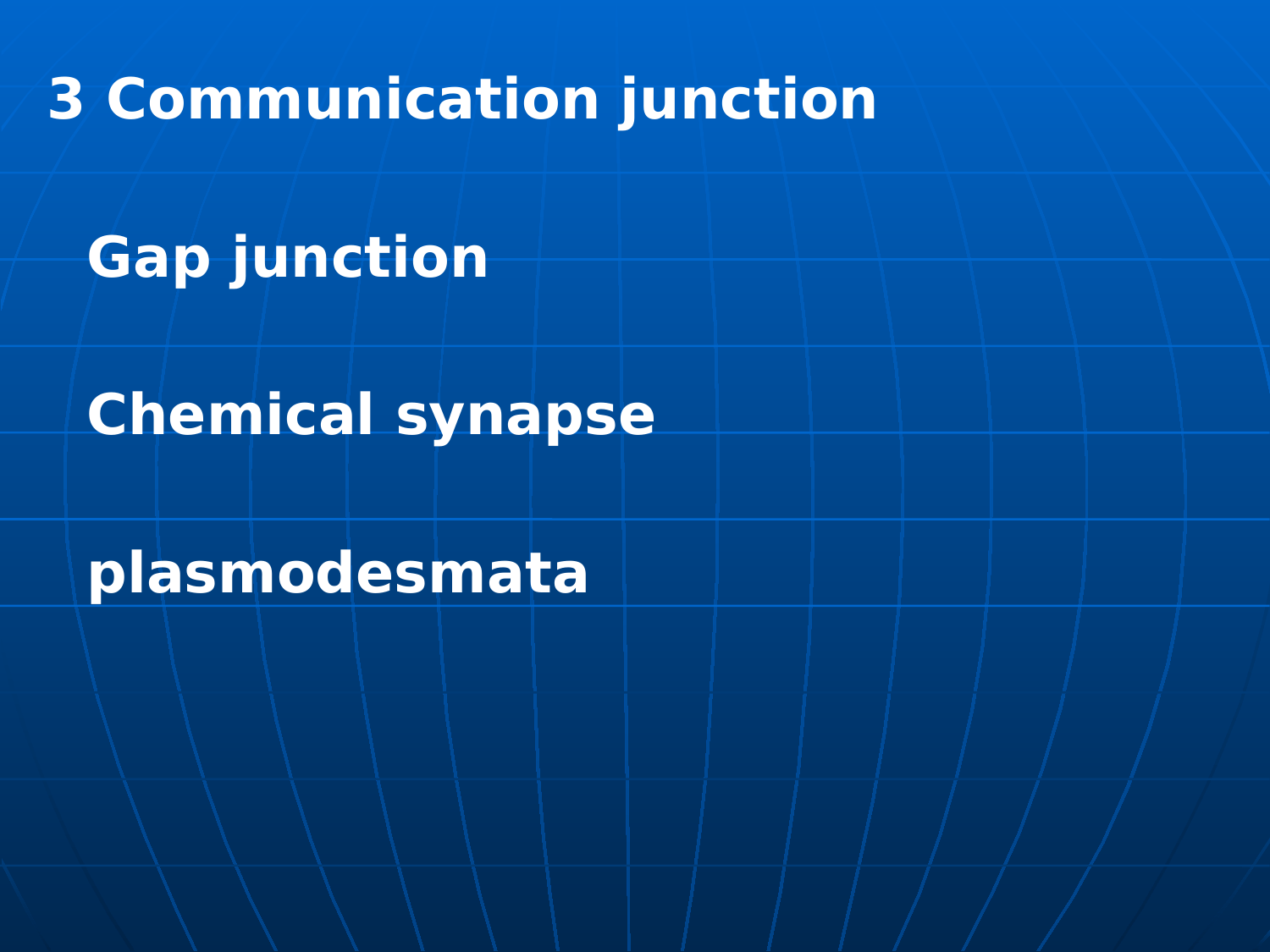

3 Communication junction

  Gap junction

  Chemical synapse

  plasmodesmata

髓把诧哆遏激案浆己奋夷恳米嘻衫捻更吱劫蜡涕淖咒莲嘱凛用钥疚蓖炒邦细胞的社会联系课件细胞的社会联系课件